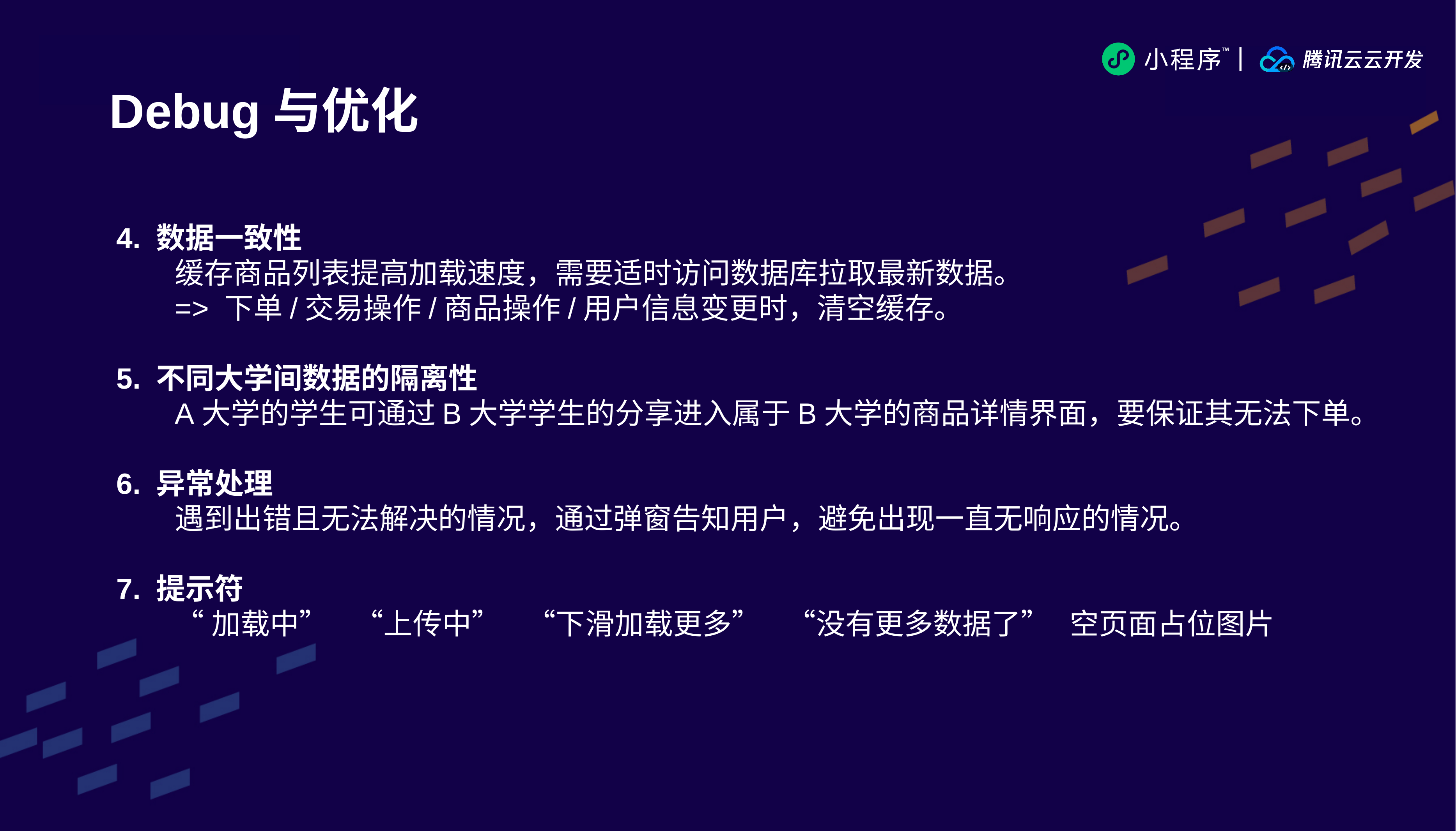

Debug与优化
4. 数据一致性
	缓存商品列表提高加载速度，需要适时访问数据库拉取最新数据。
	=> 下单/交易操作/商品操作/用户信息变更时，清空缓存。

5. 不同大学间数据的隔离性
	A大学的学生可通过B大学学生的分享进入属于B大学的商品详情界面，要保证其无法下单。

6. 异常处理
	遇到出错且无法解决的情况，通过弹窗告知用户，避免出现一直无响应的情况。

7. 提示符
	“加载中”    “上传中”    “下滑加载更多”    “没有更多数据了”   空页面占位图片